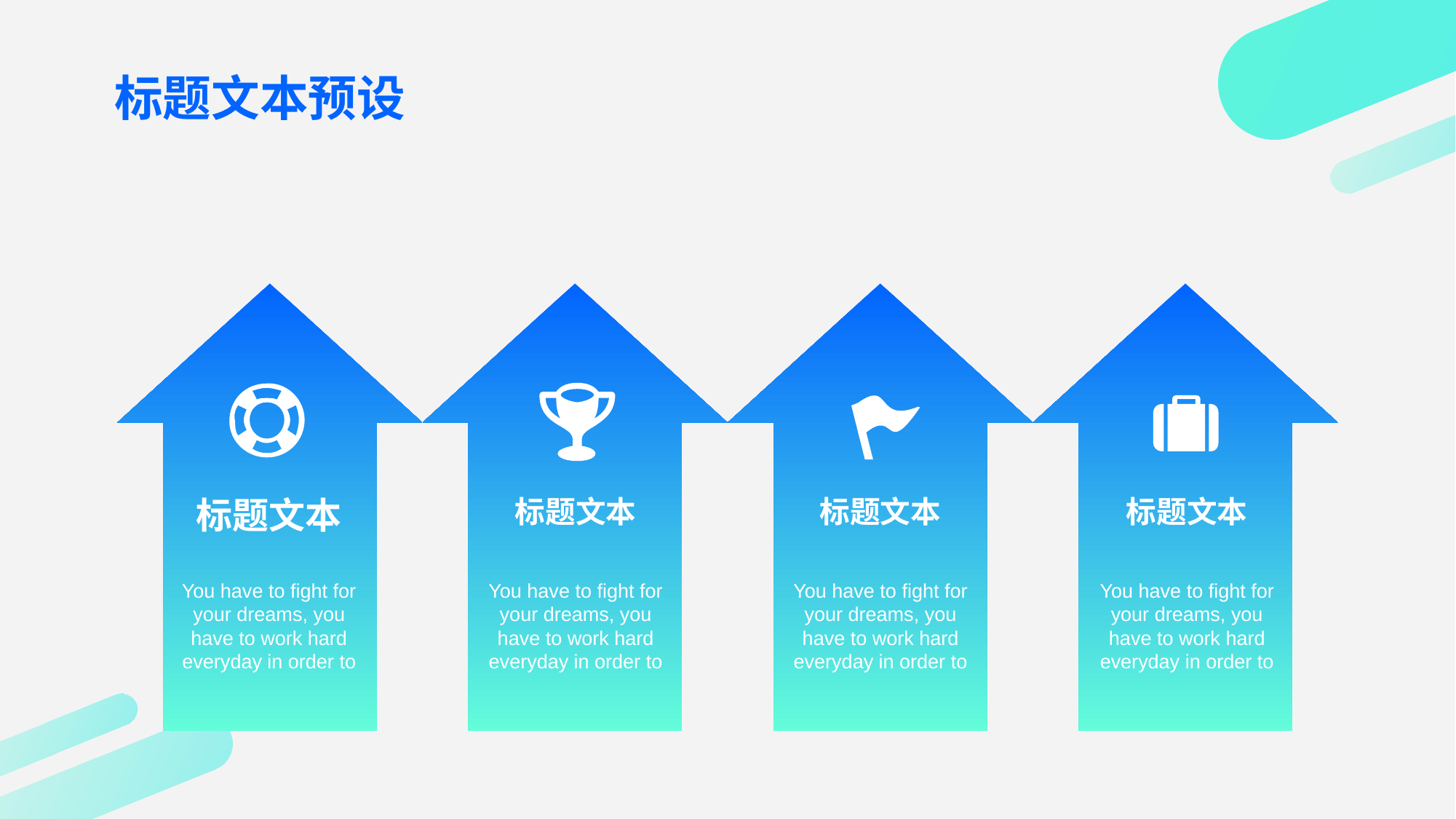

标题文本预设

标题文本
You have to fight for your dreams, you have to work hard everyday in order to

标题文本
You have to fight for your dreams, you have to work hard everyday in order to

标题文本
You have to fight for your dreams, you have to work hard everyday in order to

标题文本
You have to fight for your dreams, you have to work hard everyday in order to